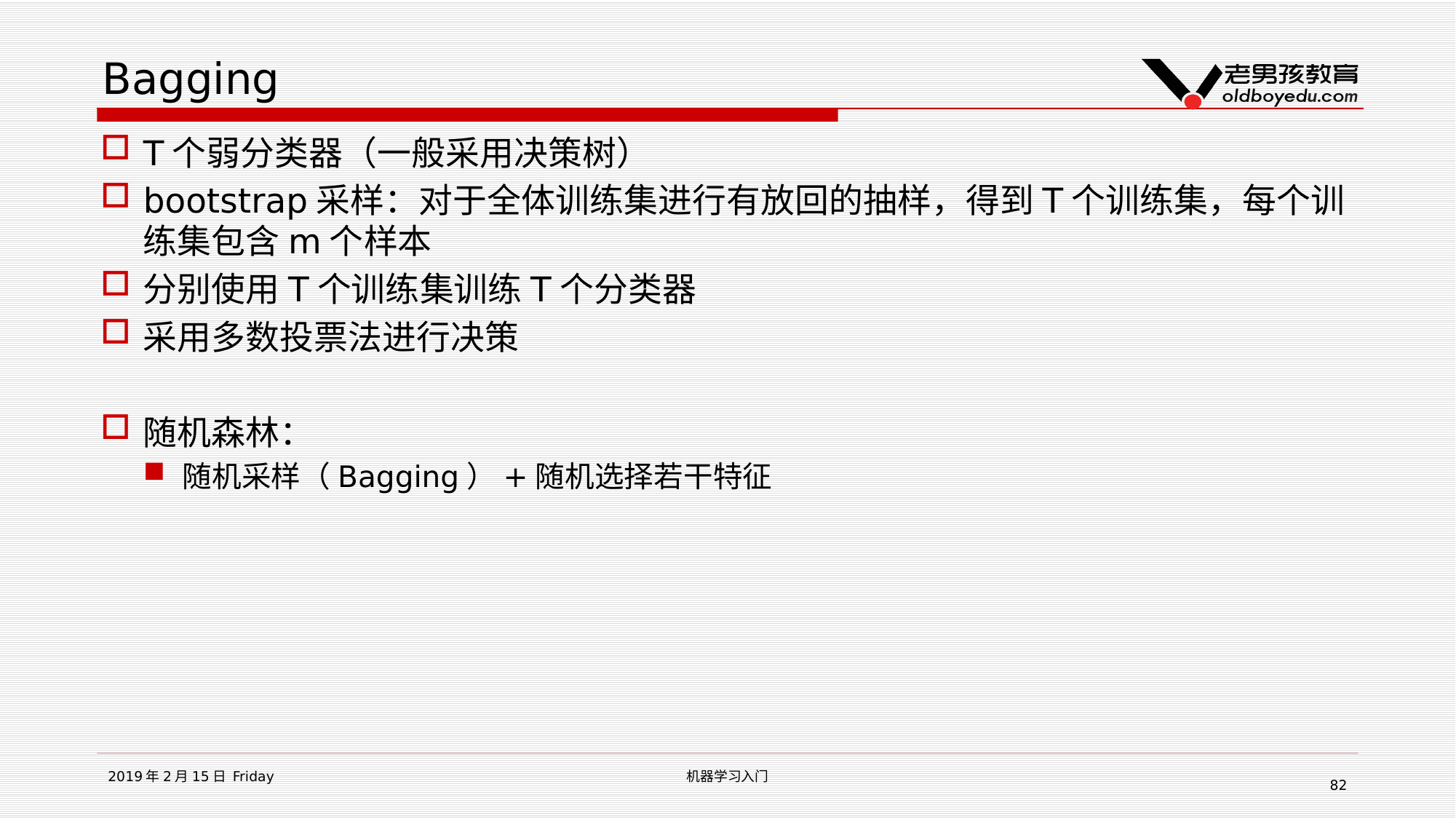

# Bagging
T个弱分类器（一般采用决策树）
bootstrap采样：对于全体训练集进行有放回的抽样，得到T个训练集，每个训练集包含m个样本
分别使用T个训练集训练T个分类器
采用多数投票法进行决策

随机森林：
随机采样（Bagging）+随机选择若干特征

2019年2月15日 Friday
机器学习入门
82